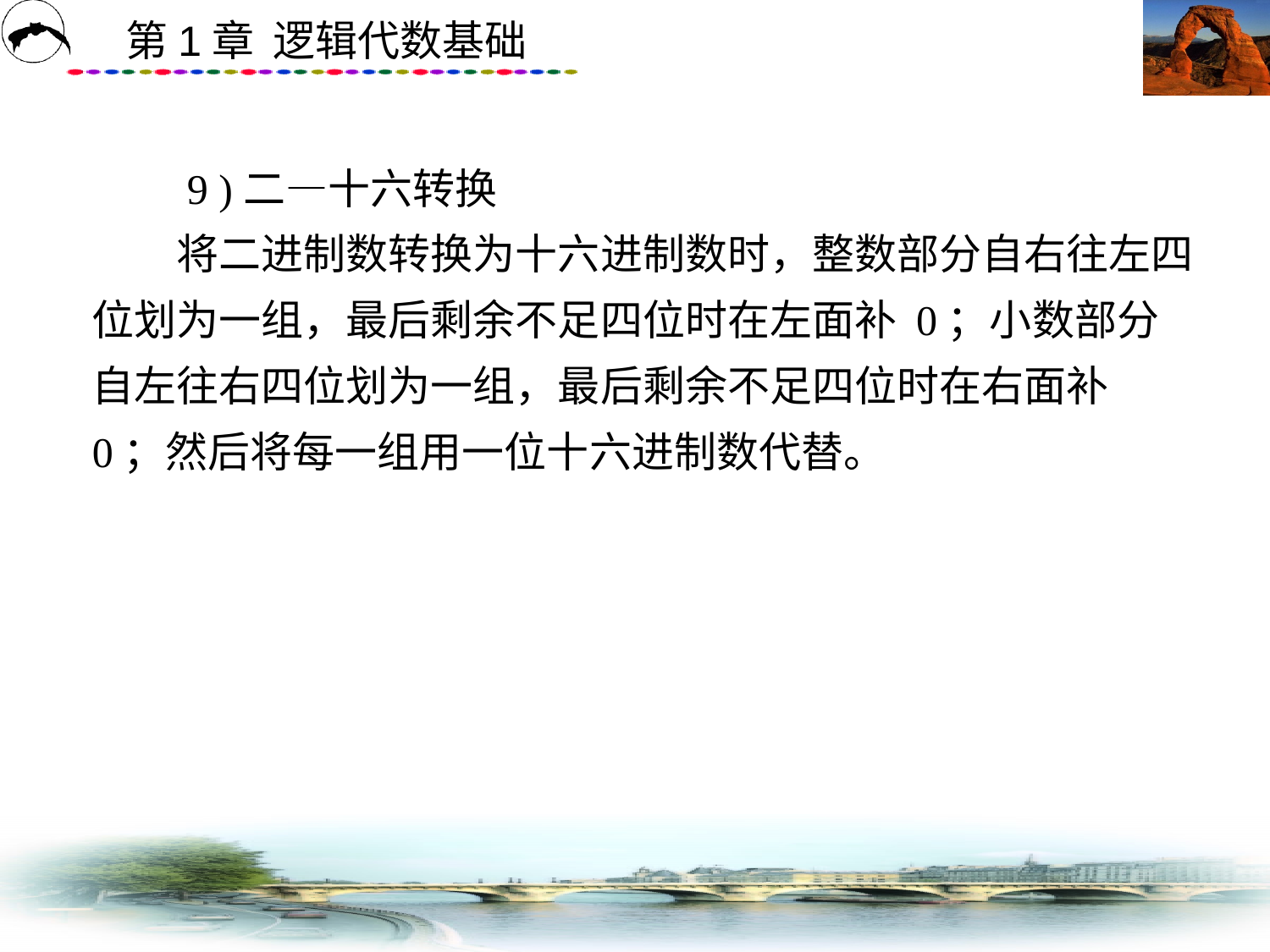

# 9 )二—十六转换 　　将二进制数转换为十六进制数时，整数部分自右往左四位划为一组，最后剩余不足四位时在左面补 0；小数部分自左往右四位划为一组，最后剩余不足四位时在右面补 0；然后将每一组用一位十六进制数代替。